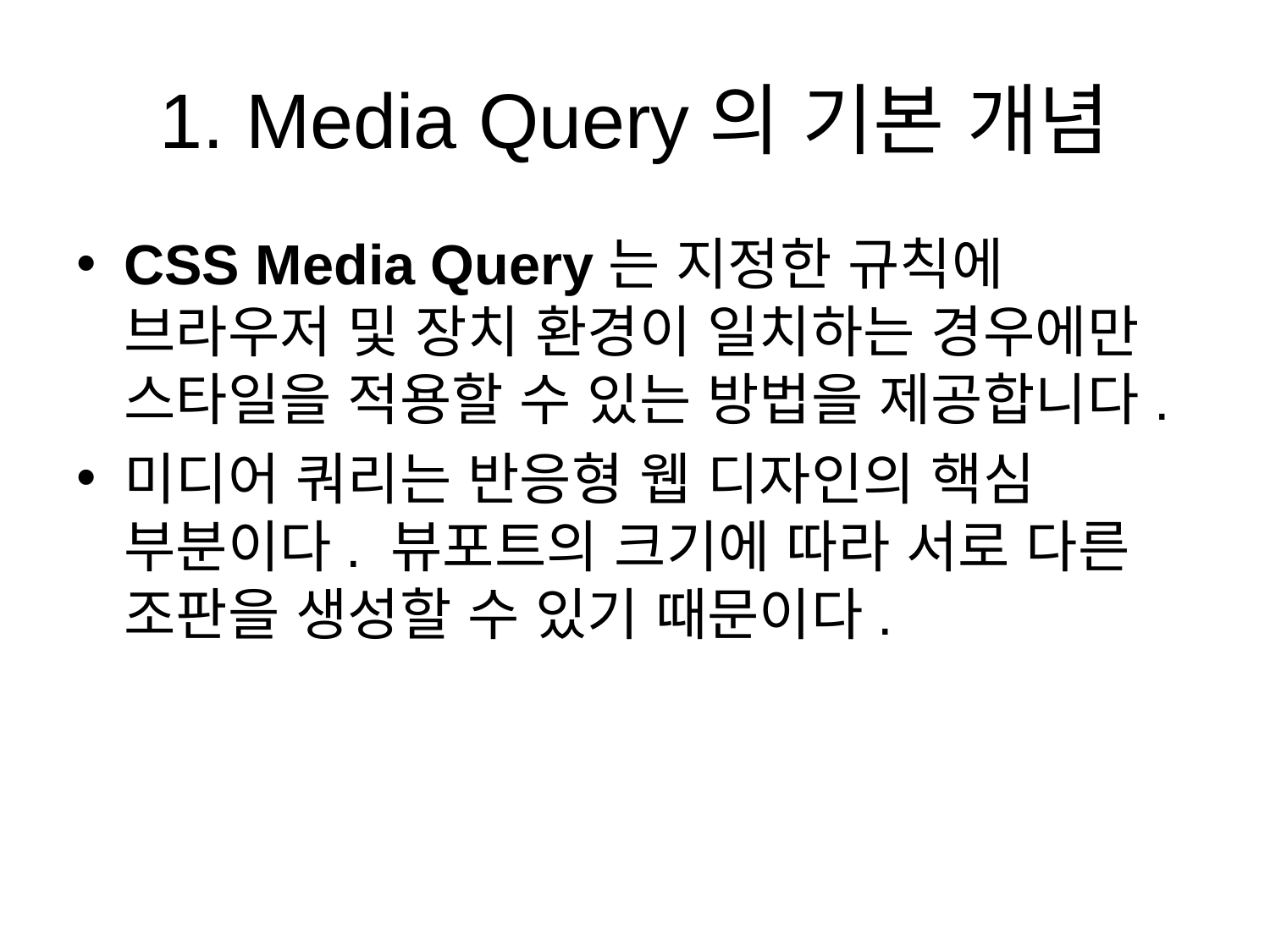

# 1. Media Query의 기본 개념
CSS Media Query는 지정한 규칙에 브라우저 및 장치 환경이 일치하는 경우에만 스타일을 적용할 수 있는 방법을 제공합니다.
미디어 쿼리는 반응형 웹 디자인의 핵심 부분이다. 뷰포트의 크기에 따라 서로 다른 조판을 생성할 수 있기 때문이다.